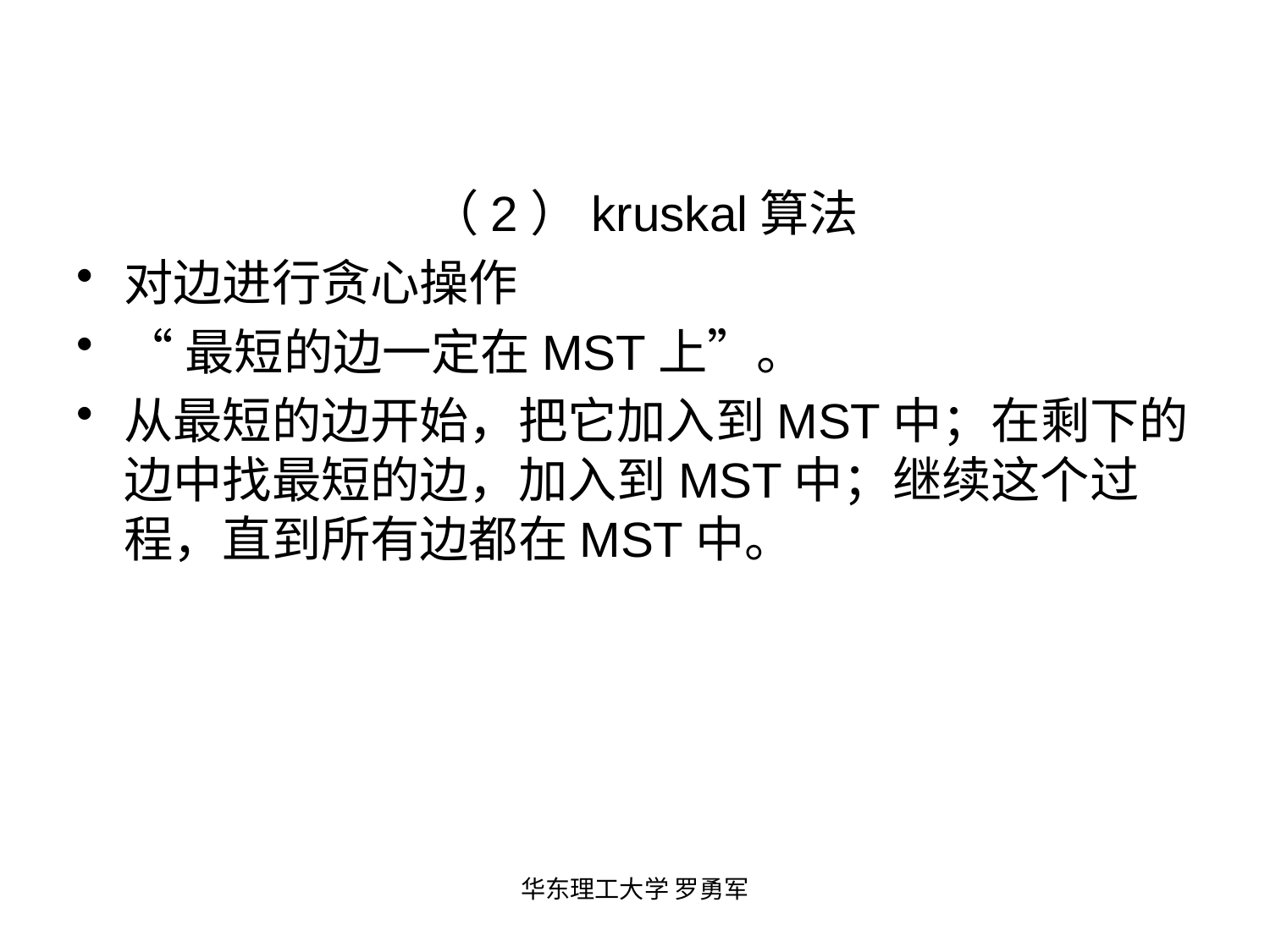

（2）kruskal算法
对边进行贪心操作
“最短的边一定在MST上”。
从最短的边开始，把它加入到MST中；在剩下的边中找最短的边，加入到MST中；继续这个过程，直到所有边都在MST中。

华东理工大学 罗勇军